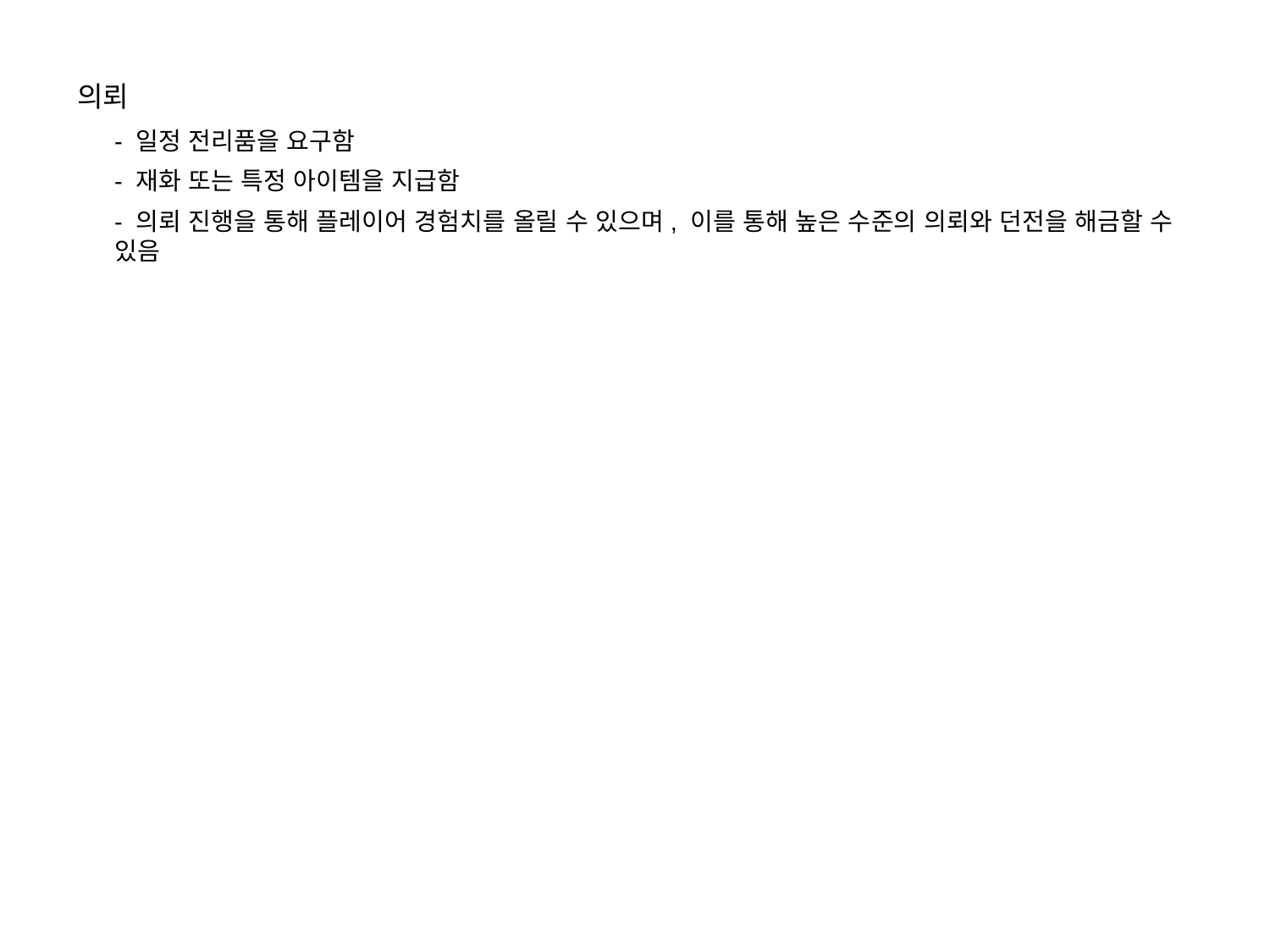

의뢰
- 일정 전리품을 요구함
- 재화 또는 특정 아이템을 지급함
- 의뢰 진행을 통해 플레이어 경험치를 올릴 수 있으며, 이를 통해 높은 수준의 의뢰와 던전을 해금할 수 있음